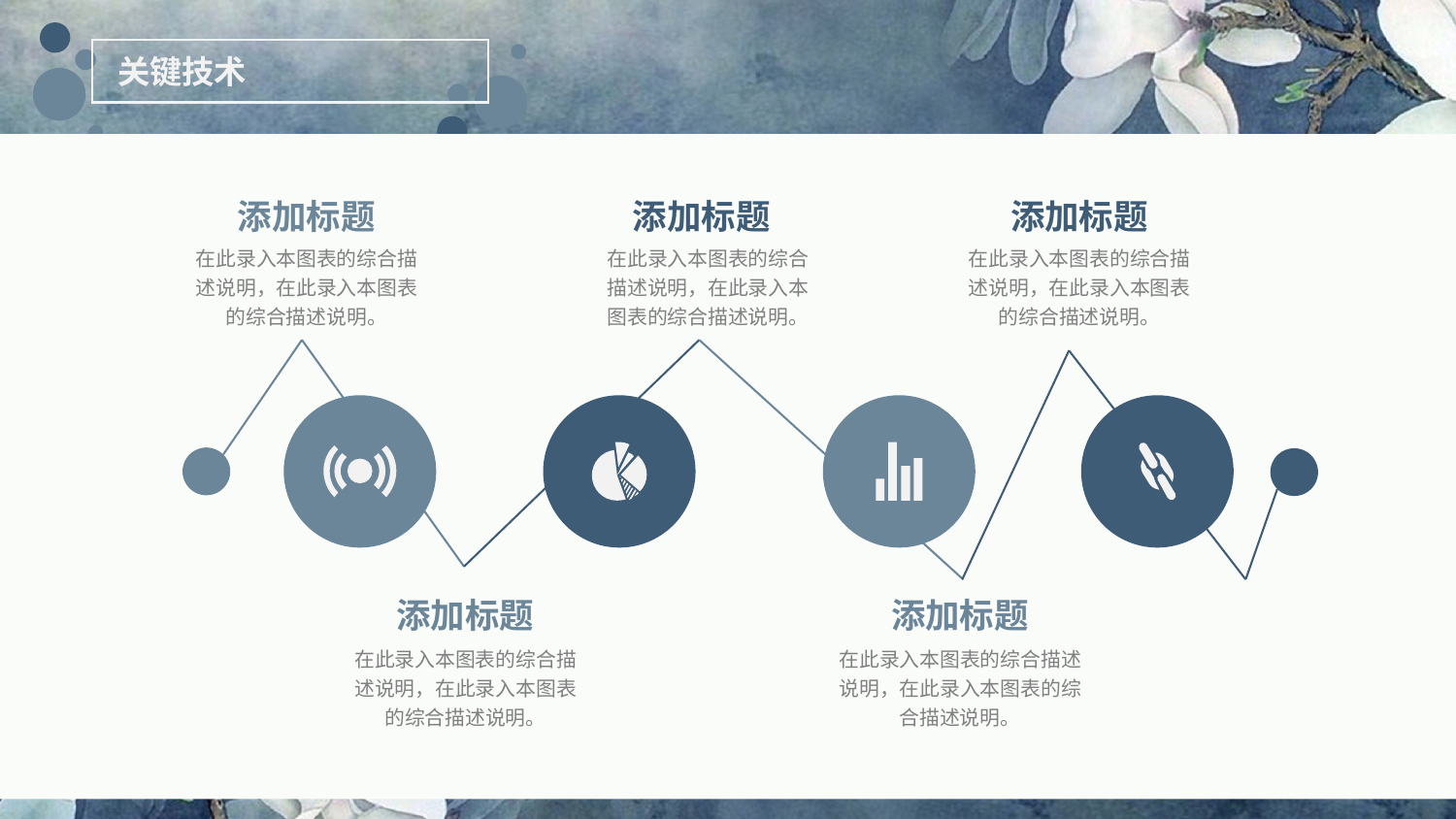

# 关键技术
添加标题
添加标题
添加标题
在此录入本图表的综合描述说明，在此录入本图表的综合描述说明。
在此录入本图表的综合描述说明，在此录入本图表的综合描述说明。
在此录入本图表的综合描述说明，在此录入本图表的综合描述说明。

添加标题
添加标题
在此录入本图表的综合描述说明，在此录入本图表的综合描述说明。
在此录入本图表的综合描述说明，在此录入本图表的综合描述说明。